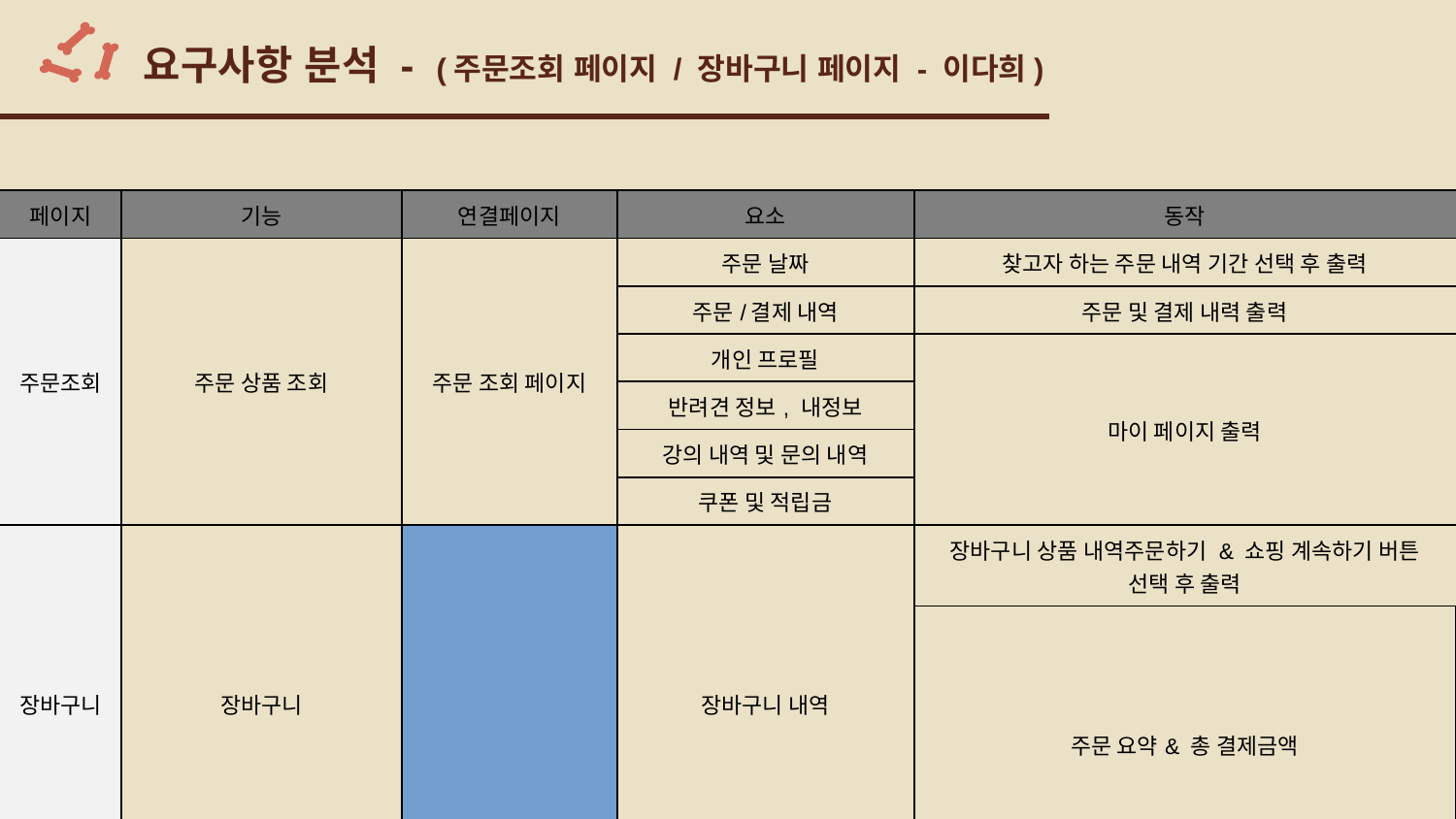

# 요구사항 분석 -  (주문조회 페이지 / 장바구니 페이지 - 이다희)

| 페이지 | 기능 |  | 연결페이지 | 요소 | 동작 |
| --- | --- | --- | --- | --- | --- |
| 주문조회 | 주문 상품 조회 |  | 주문 조회 페이지 | 주문 날짜 | 찾고자 하는 주문 내역 기간 선택 후 출력 |
|  |  |  |  | 주문/결제 내역 | 주문 및 결제 내력 출력 |
|  |  |  |  | 개인 프로필 | 마이 페이지 출력 |
|  |  |  |  | 반려견 정보, 내정보 |  |
|  |  |  |  | 강의 내역 및 문의 내역 |  |
|  |  |  |  | 쿠폰 및 적립금 |  |
| 장바구니 | 장바구니 |  | 장바구니 내역 | 장바구니 상품 내역 | 주문하기 & 쇼핑 계속하기 버튼 선택 후 출력 |
|  |  |  |  | 주문 요약& 총 결제금액 |  |
|  |  |  |  |  |  |
|  |  |  |  |  |  |
|  |  |  |  |  |  |
|  |  |  |  |  |  |